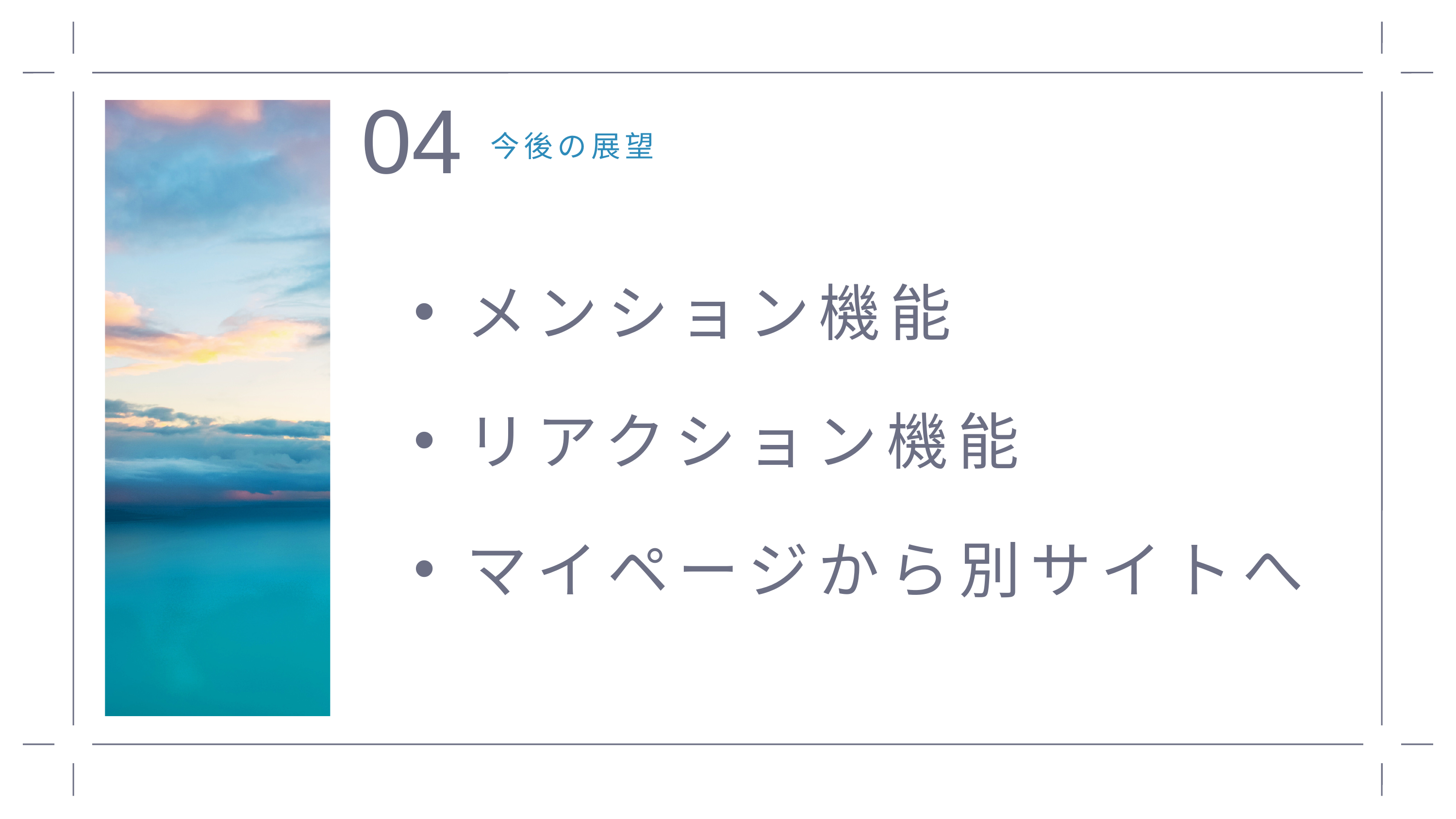

04

今後の展望
メンション機能
リアクション機能
マイページから別サイトへ